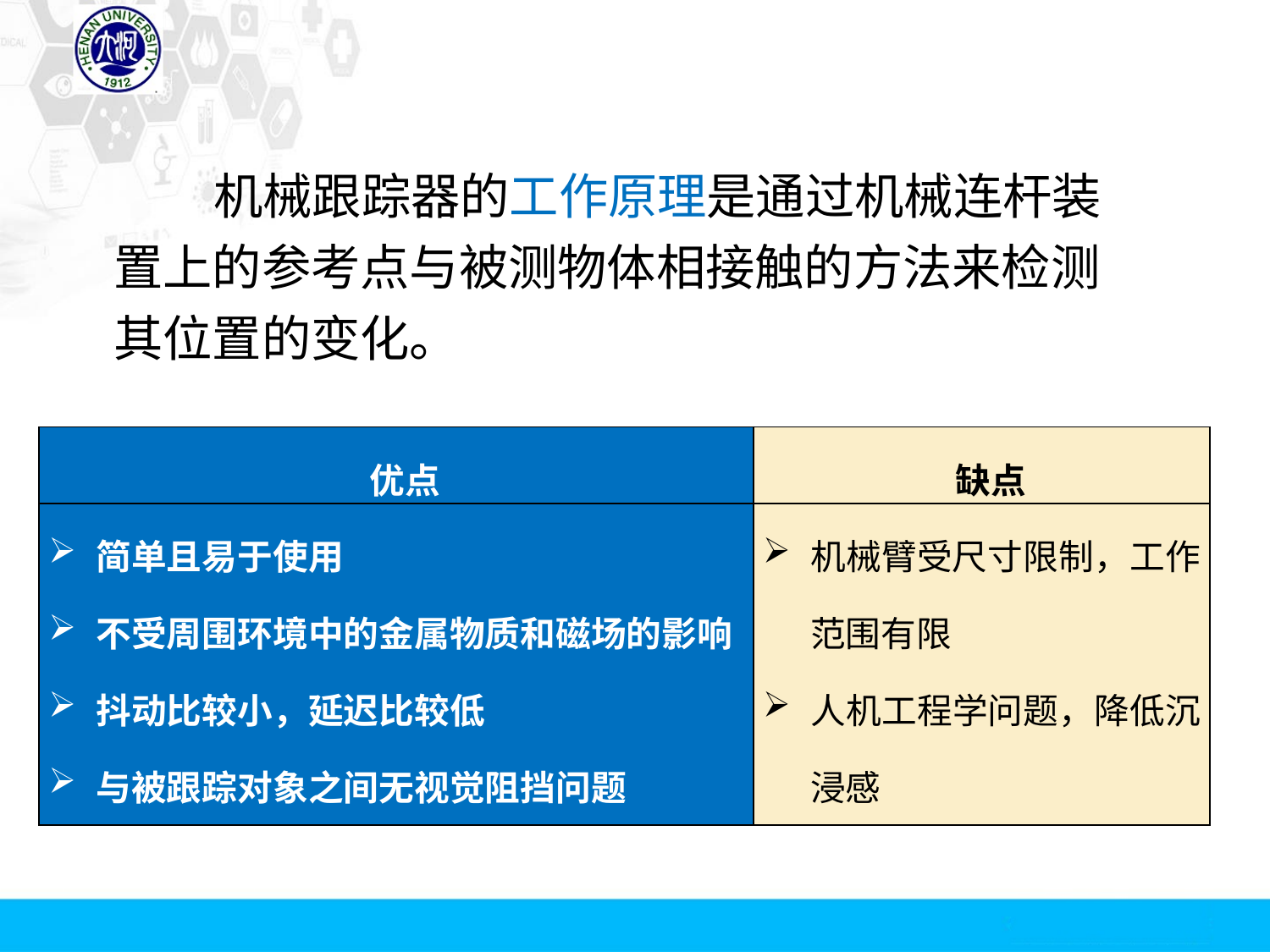

机械跟踪器的工作原理是通过机械连杆装置上的参考点与被测物体相接触的方法来检测其位置的变化。
| 优点 | 缺点 |
| --- | --- |
| 简单且易于使用 不受周围环境中的金属物质和磁场的影响 抖动比较小，延迟比较低 与被跟踪对象之间无视觉阻挡问题 | 机械臂受尺寸限制，工作范围有限 人机工程学问题，降低沉浸感 |